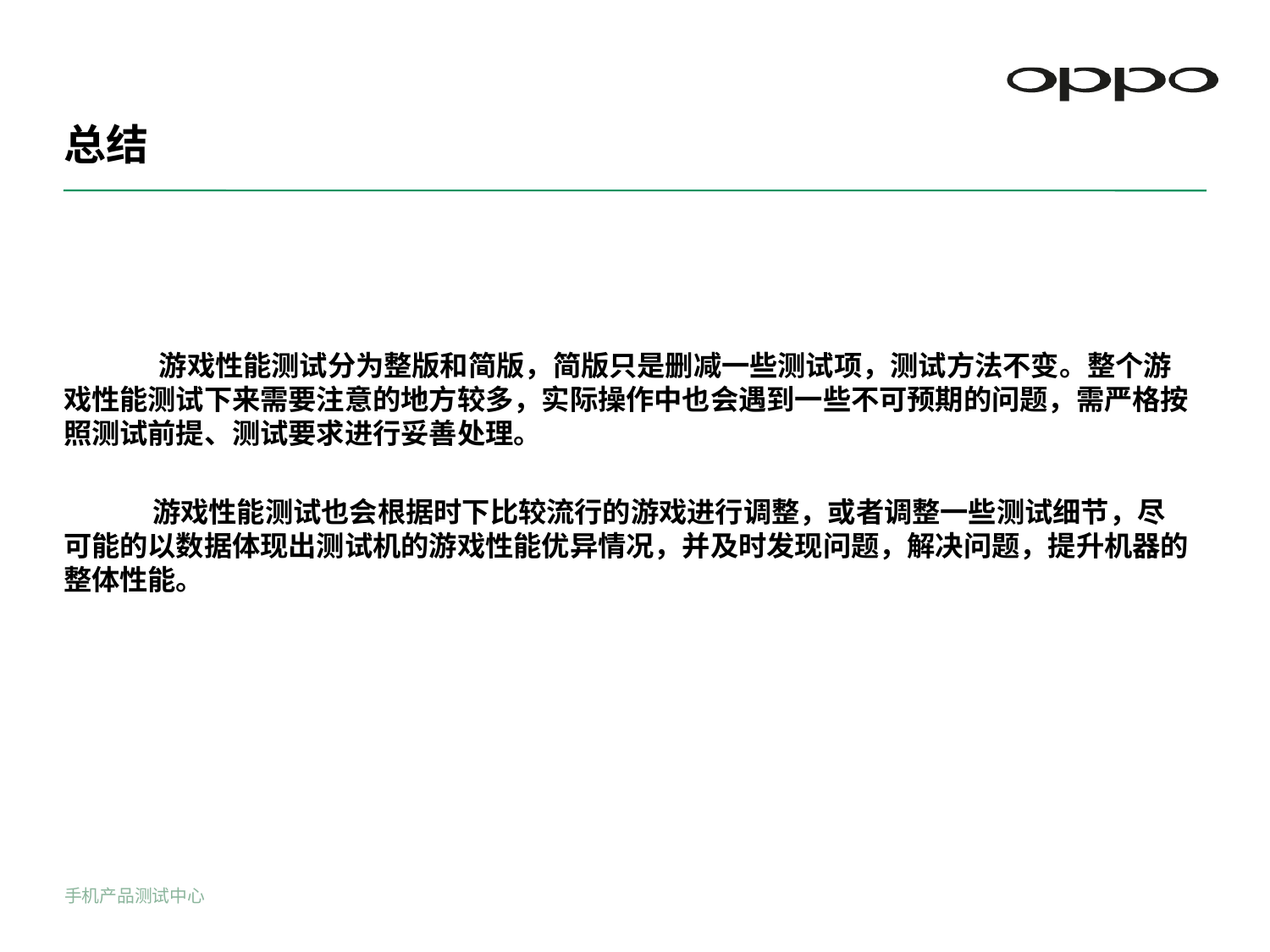

# 总结

              游戏性能测试分为整版和简版，简版只是删减一些测试项，测试方法不变。整个游戏性能测试下来需要注意的地方较多，实际操作中也会遇到一些不可预期的问题，需严格按照测试前提、测试要求进行妥善处理。

             游戏性能测试也会根据时下比较流行的游戏进行调整，或者调整一些测试细节，尽可能的以数据体现出测试机的游戏性能优异情况，并及时发现问题，解决问题，提升机器的整体性能。
手机产品测试中心